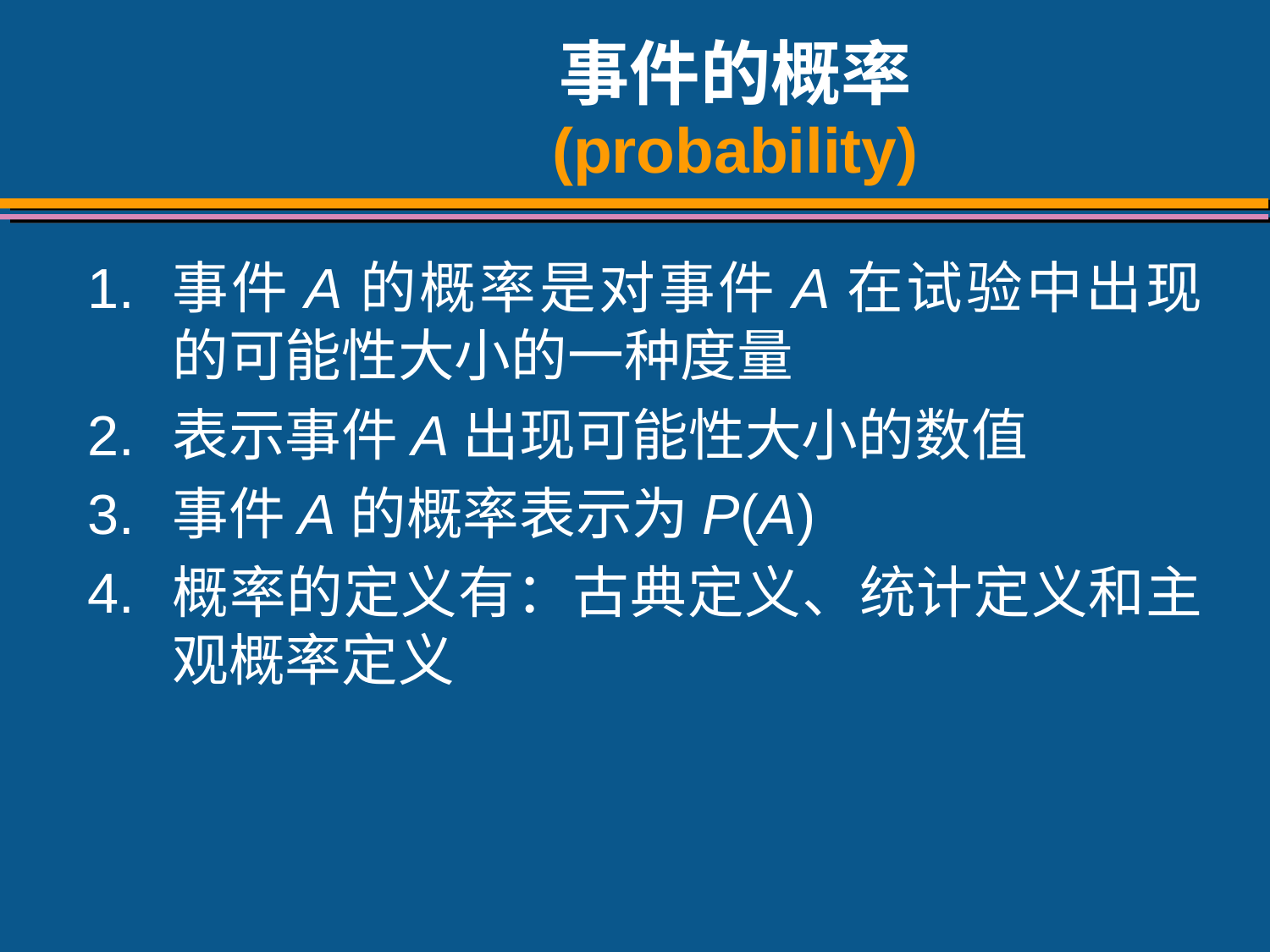

# 事件的概率 (probability)
事件A的概率是对事件A在试验中出现的可能性大小的一种度量
表示事件A出现可能性大小的数值
事件A的概率表示为P(A)
概率的定义有：古典定义、统计定义和主观概率定义